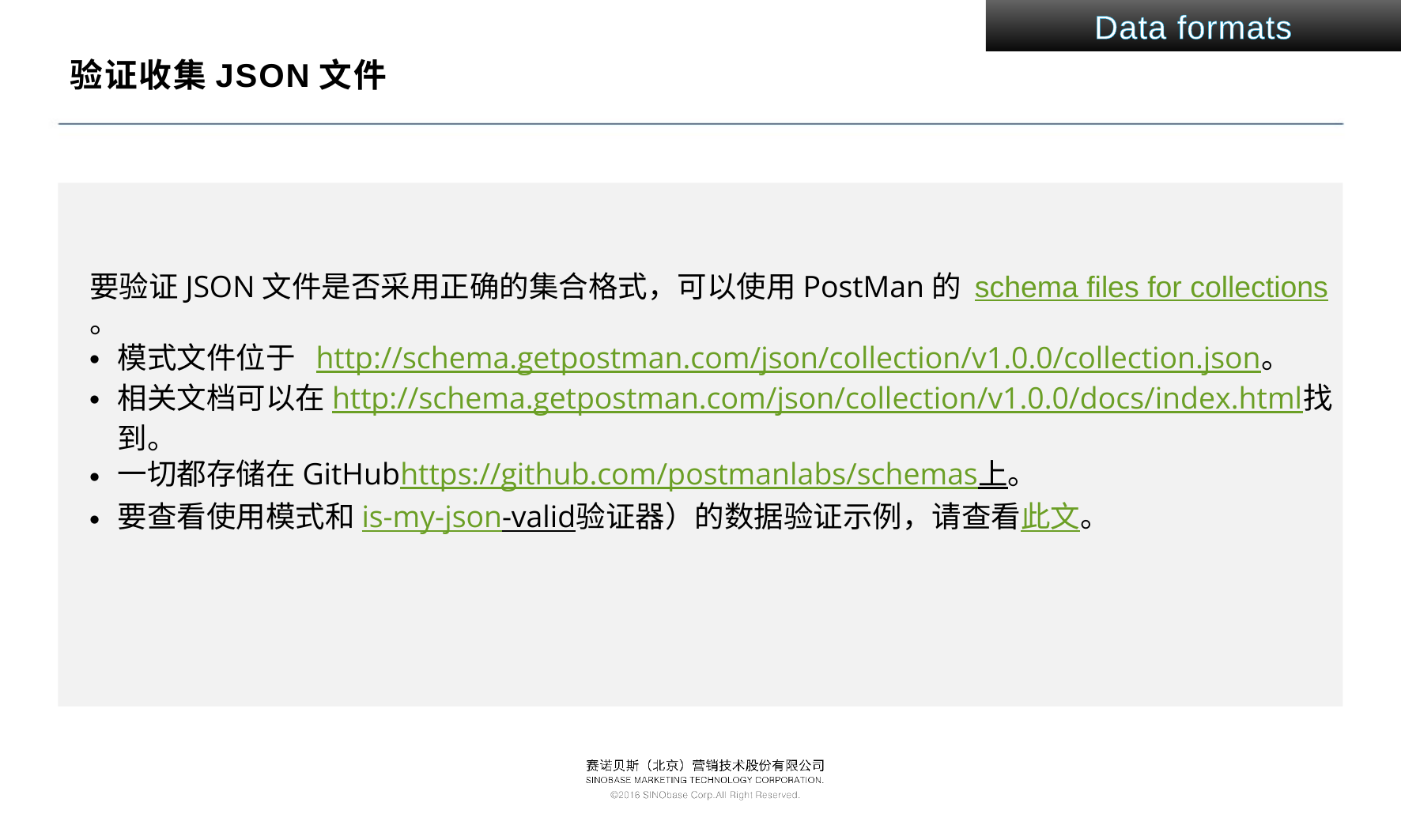

Data formats
# 验证收集JSON文件
要验证JSON文件是否采用正确的集合格式，可以使用PostMan的 schema files for collections。
模式文件位于  http://schema.getpostman.com/json/collection/v1.0.0/collection.json。
相关文档可以在http://schema.getpostman.com/json/collection/v1.0.0/docs/index.html找到。
一切都存储在GitHubhttps://github.com/postmanlabs/schemas上。
要查看使用模式和is-my-json-valid验证器）的数据验证示例，请查看此文。